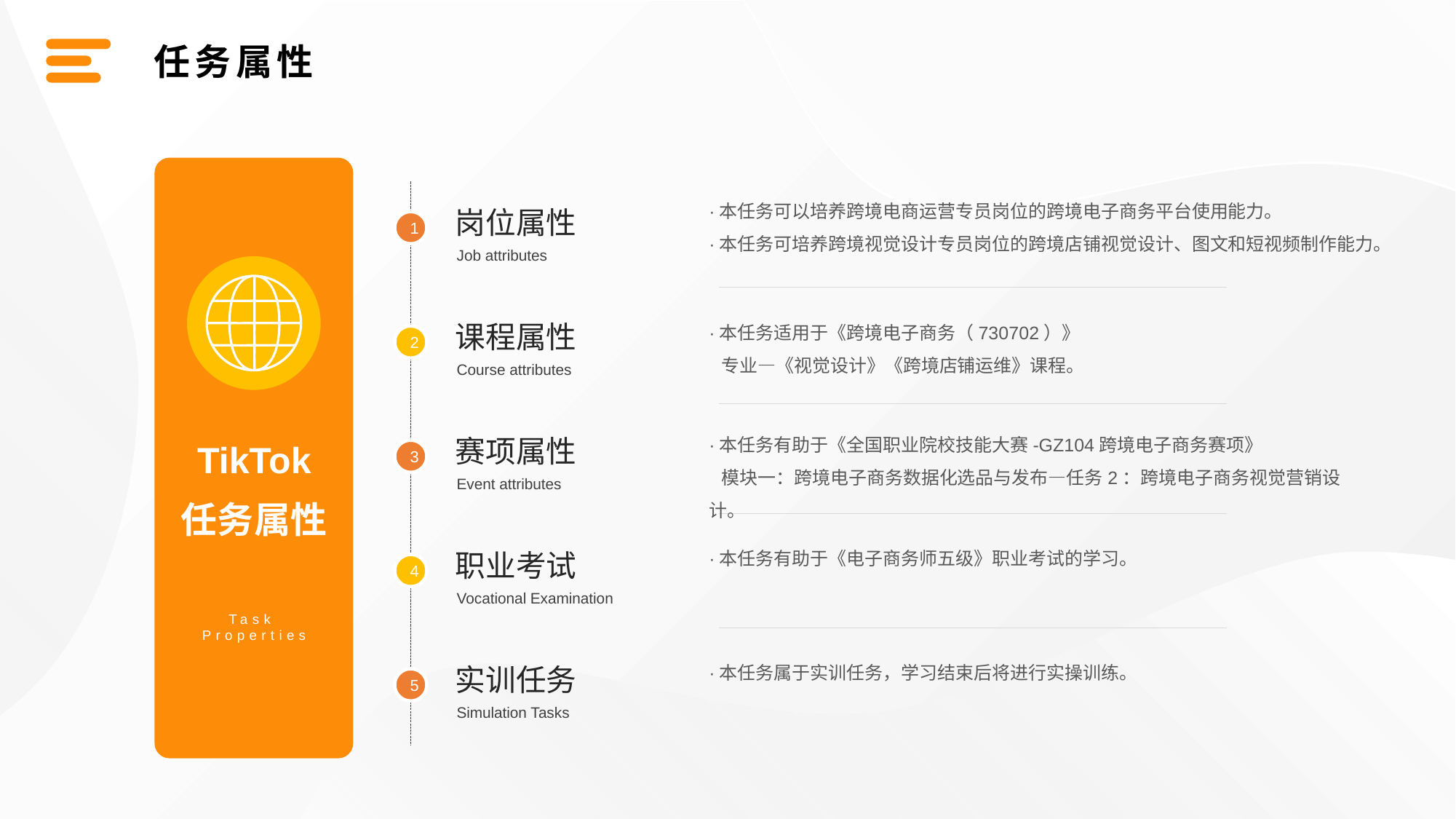

任务属性

·本任务可以培养跨境电商运营专员岗位的跨境电子商务平台使用能力。
·本任务可培养跨境视觉设计专员岗位的跨境店铺视觉设计、图文和短视频制作能力。
岗位属性
1
Job attributes

·本任务适用于《跨境电子商务（730702）》
  专业—《视觉设计》《跨境店铺运维》课程。
课程属性
2
Course attributes
·本任务有助于《全国职业院校技能大赛-GZ104跨境电子商务赛项》
  模块一：跨境电子商务数据化选品与发布—任务2：跨境电子商务视觉营销设计。
赛项属性
TikTok
3
Event attributes
任务属性
·本任务有助于《电子商务师五级》职业考试的学习。
职业考试
4
Vocational Examination
Task
Properties
·本任务属于实训任务，学习结束后将进行实操训练。
实训任务
5
Simulation Tasks